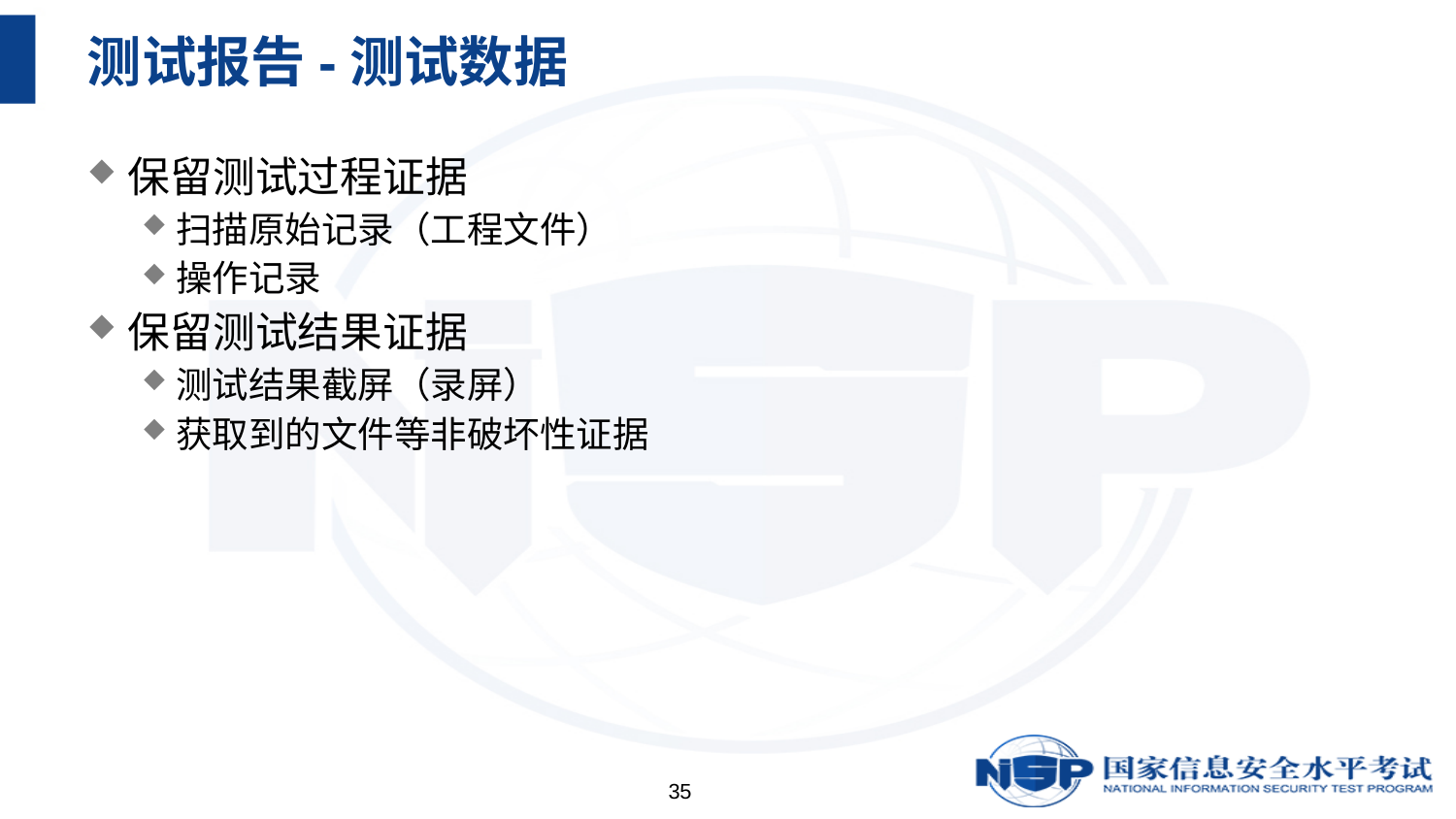

# 测试报告-测试数据
保留测试过程证据
扫描原始记录（工程文件）
操作记录
保留测试结果证据
测试结果截屏（录屏）
获取到的文件等非破坏性证据